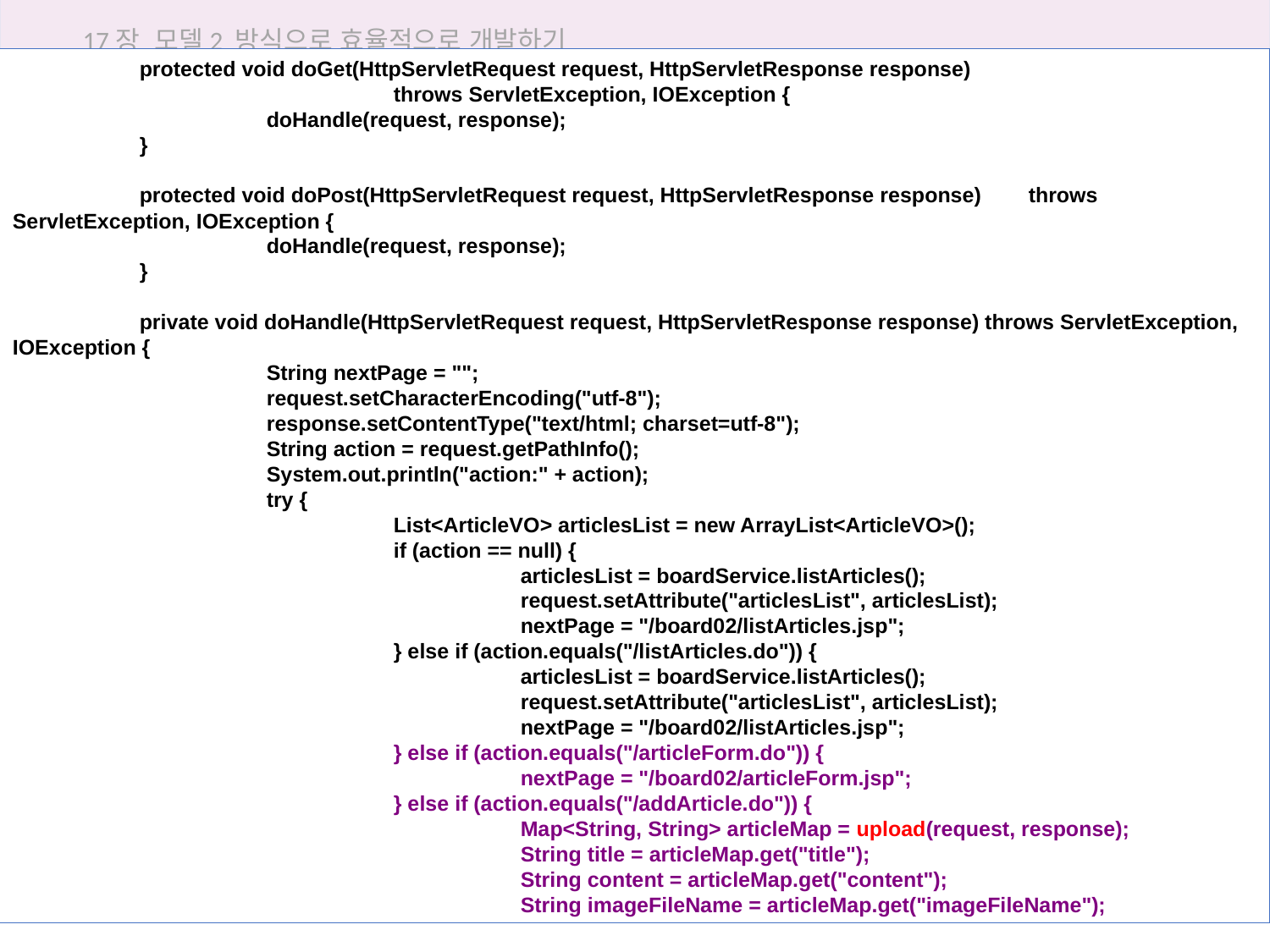

17장  모델2 방식으로 효율적으로 개발하기
	protected void doGet(HttpServletRequest request, HttpServletResponse response)
			throws ServletException, IOException {
		doHandle(request, response);
	}

	protected void doPost(HttpServletRequest request, HttpServletResponse response)	throws ServletException, IOException {
		doHandle(request, response);
	}

	private void doHandle(HttpServletRequest request, HttpServletResponse response) throws ServletException, IOException {
		String nextPage = "";
		request.setCharacterEncoding("utf-8");
		response.setContentType("text/html; charset=utf-8");
		String action = request.getPathInfo();
		System.out.println("action:" + action);
		try {
			List<ArticleVO> articlesList = new ArrayList<ArticleVO>();
			if (action == null) {
				articlesList = boardService.listArticles();
				request.setAttribute("articlesList", articlesList);
				nextPage = "/board02/listArticles.jsp";
			} else if (action.equals("/listArticles.do")) {
				articlesList = boardService.listArticles();
				request.setAttribute("articlesList", articlesList);
				nextPage = "/board02/listArticles.jsp";
			} else if (action.equals("/articleForm.do")) {
				nextPage = "/board02/articleForm.jsp";
			} else if (action.equals("/addArticle.do")) {
				Map<String, String> articleMap = upload(request, response);
				String title = articleMap.get("title");
				String content = articleMap.get("content");
				String imageFileName = articleMap.get("imageFileName");
17.4 모델2로 답변형 게시판 구현하기